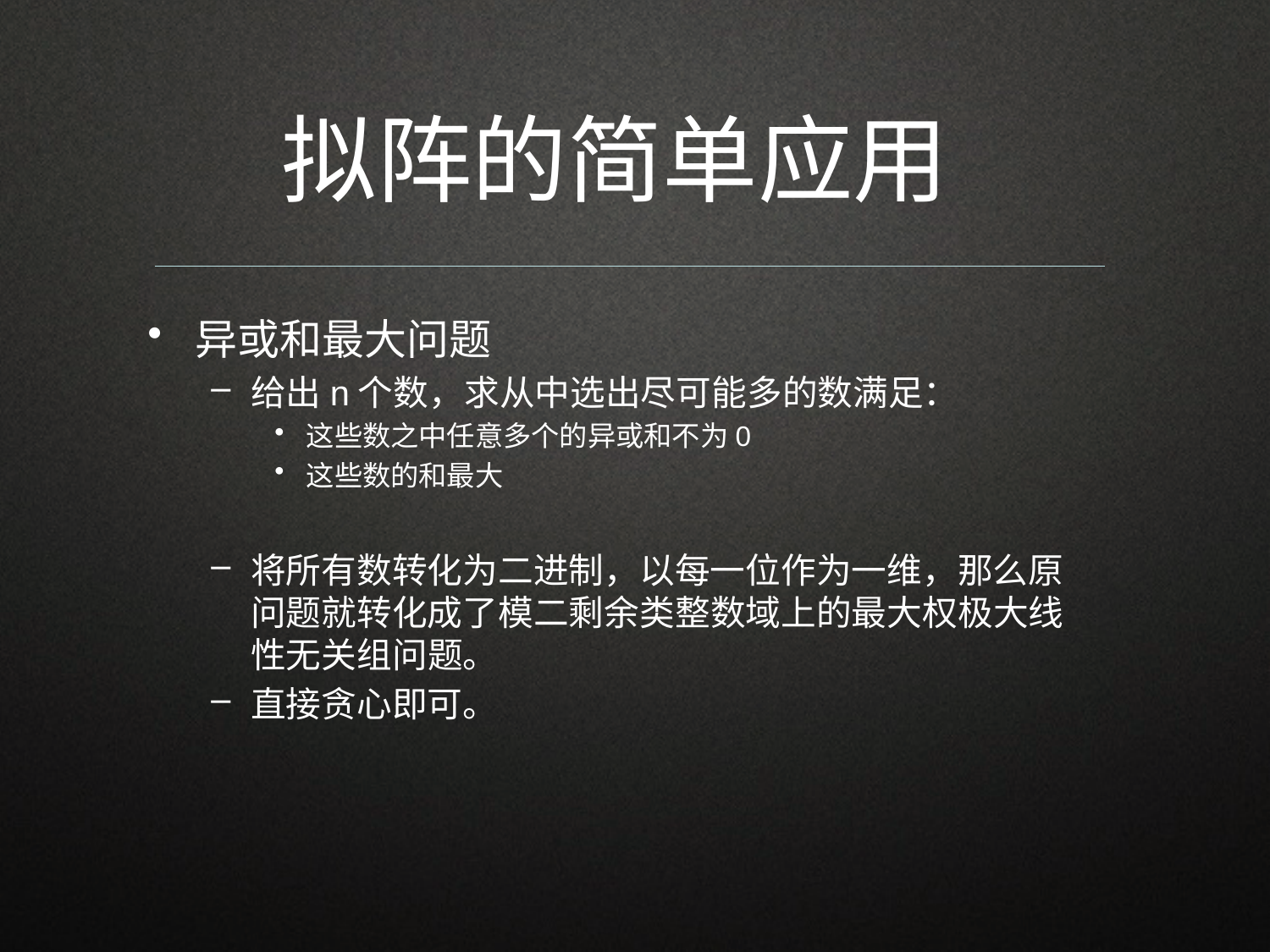

# 拟阵的简单应用
异或和最大问题
给出n个数，求从中选出尽可能多的数满足：
这些数之中任意多个的异或和不为0
这些数的和最大

将所有数转化为二进制，以每一位作为一维，那么原问题就转化成了模二剩余类整数域上的最大权极大线性无关组问题。
直接贪心即可。